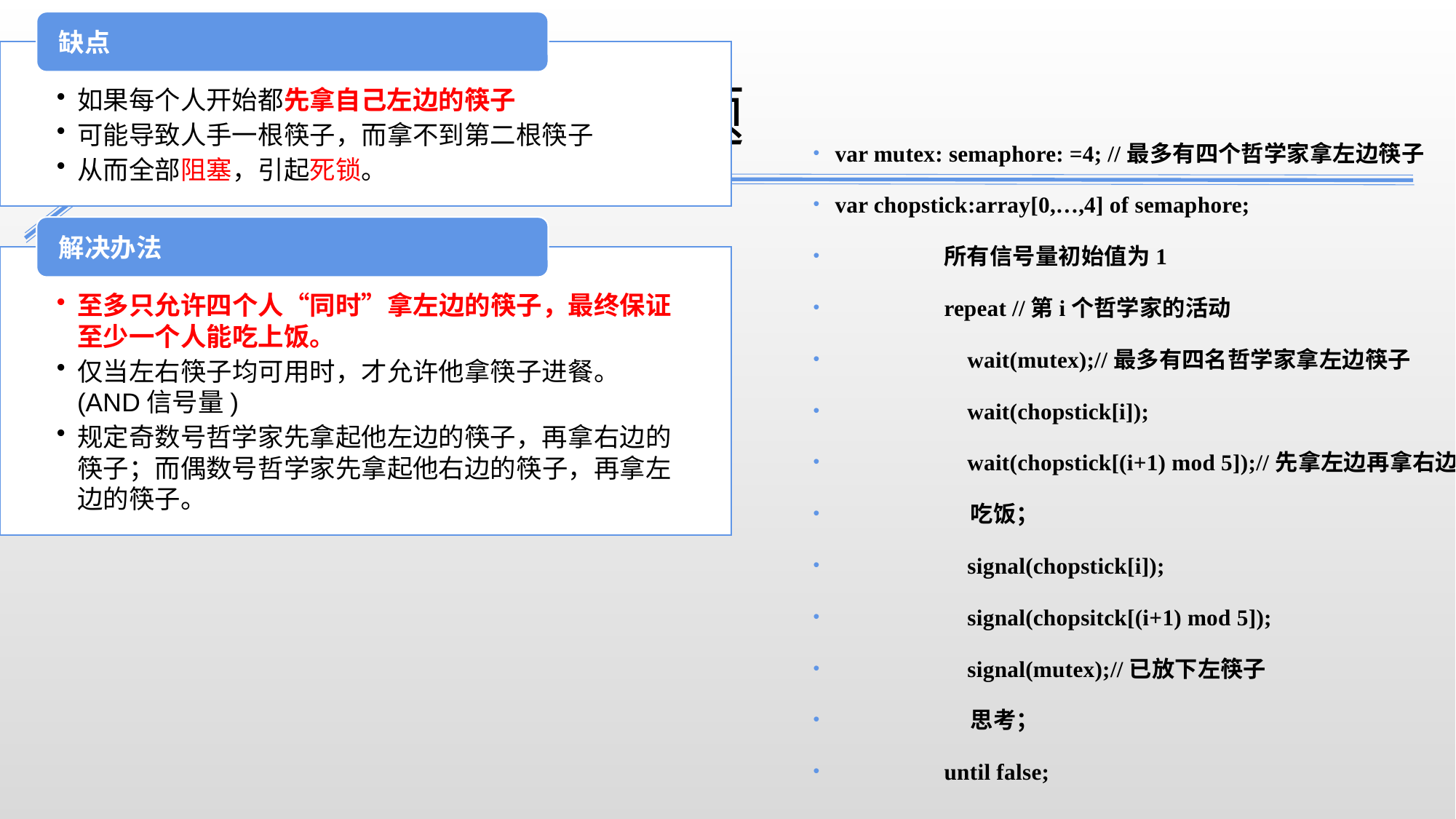

2.5.2哲学家进餐问题
var mutex: semaphore: =4; //最多有四个哲学家拿左边筷子
var chopstick:array[0,…,4] of semaphore;
	所有信号量初始值为1
	repeat //第i个哲学家的活动
	    wait(mutex);//最多有四名哲学家拿左边筷子
	    wait(chopstick[i]);
	    wait(chopstick[(i+1) mod 5]);//先拿左边再拿右边
	    吃饭；
	    signal(chopstick[i]);
	    signal(chopsitck[(i+1) mod 5]);
	    signal(mutex);//已放下左筷子
	    思考；
	until false;

如果每个人开始都先拿自己左边的筷子
可能导致人手一根筷子，而拿不到第二根筷子
从而全部阻塞，引起死锁。
缺点
至多只允许四个人“同时”拿左边的筷子，最终保证至少一个人能吃上饭。
仅当左右筷子均可用时，才允许他拿筷子进餐。(AND信号量)
规定奇数号哲学家先拿起他左边的筷子，再拿右边的筷子；而偶数号哲学家先拿起他右边的筷子，再拿左边的筷子。
解决办法